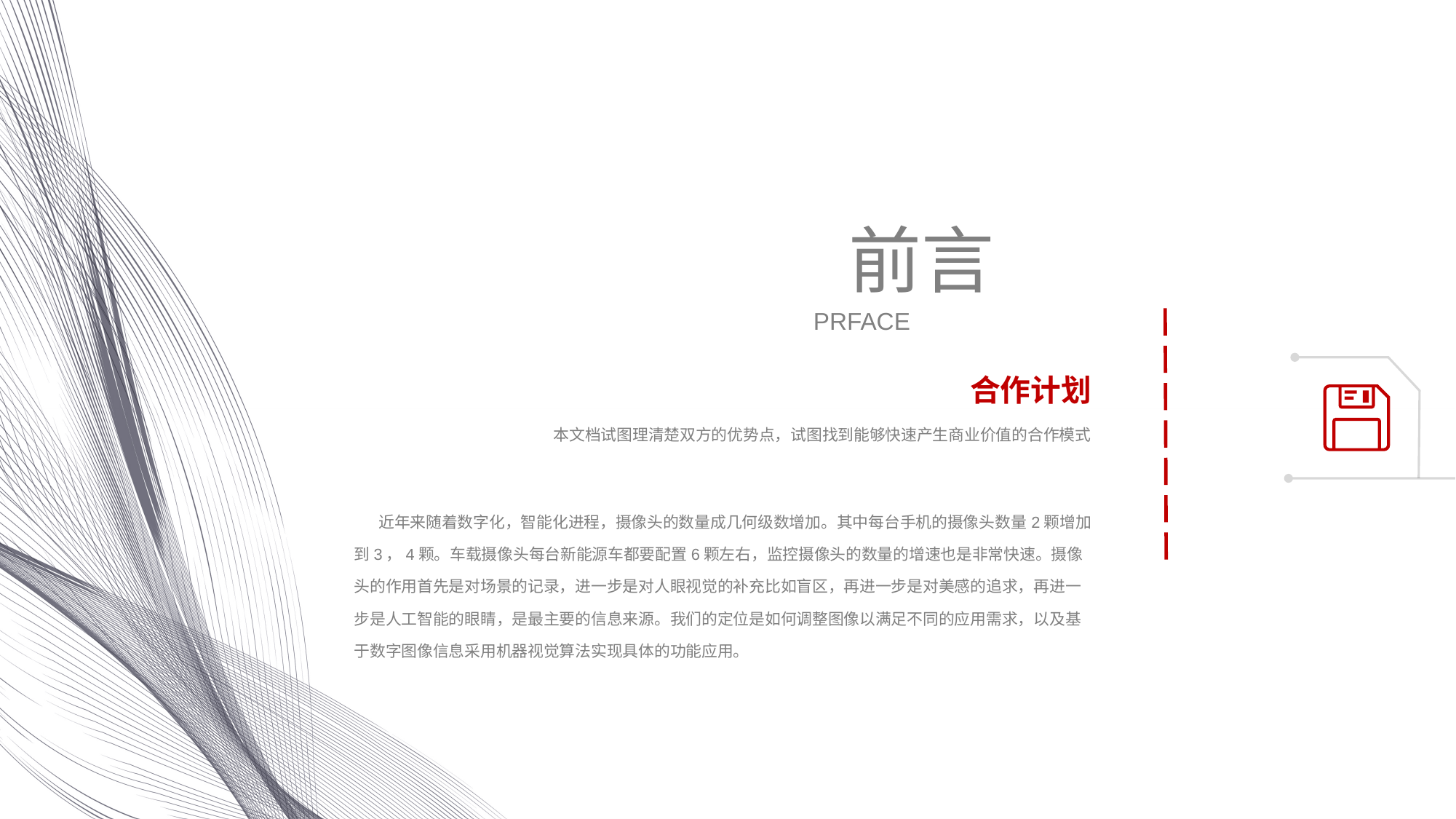

前言
PRFACE
合作计划

本文档试图理清楚双方的优势点，试图找到能够快速产生商业价值的合作模式
      近年来随着数字化，智能化进程，摄像头的数量成几何级数增加。其中每台手机的摄像头数量2颗增加到3，4颗。车载摄像头每台新能源车都要配置6颗左右，监控摄像头的数量的增速也是非常快速。摄像头的作用首先是对场景的记录，进一步是对人眼视觉的补充比如盲区，再进一步是对美感的追求，再进一步是人工智能的眼睛，是最主要的信息来源。我们的定位是如何调整图像以满足不同的应用需求，以及基于数字图像信息采用机器视觉算法实现具体的功能应用。